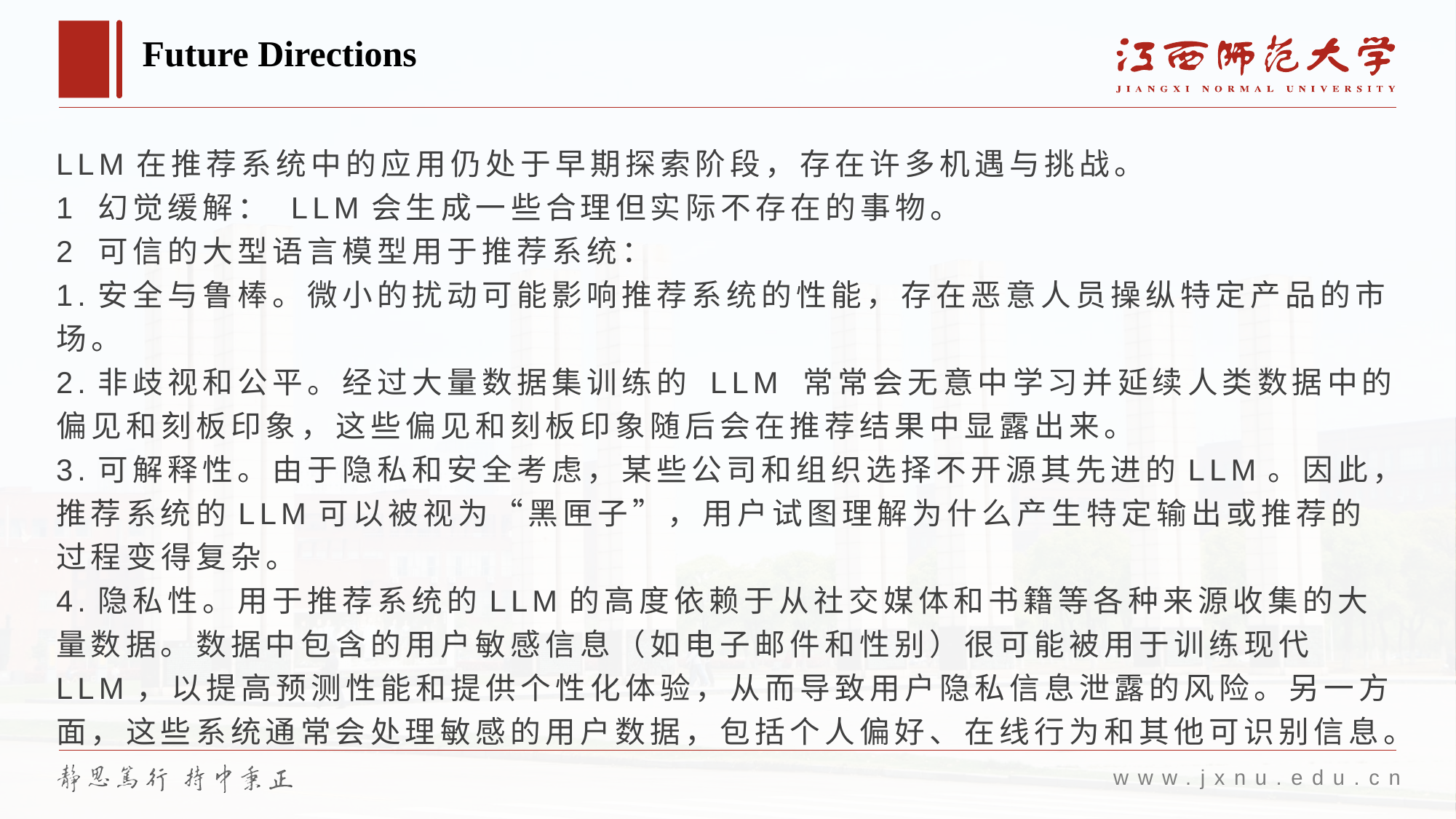

# Future Directions
LLM在推荐系统中的应用仍处于早期探索阶段，存在许多机遇与挑战。
1 幻觉缓解： LLM会生成一些合理但实际不存在的事物。
2 可信的大型语言模型用于推荐系统：
1.安全与鲁棒。微小的扰动可能影响推荐系统的性能，存在恶意人员操纵特定产品的市场。
2.非歧视和公平。经过大量数据集训练的 LLM 常常会无意中学习并延续人类数据中的偏见和刻板印象，这些偏见和刻板印象随后会在推荐结果中显露出来。
3.可解释性。由于隐私和安全考虑，某些公司和组织选择不开源其先进的LLM。因此，推荐系统的LLM可以被视为“黑匣子”，用户试图理解为什么产生特定输出或推荐的过程变得复杂。
4.隐私性。用于推荐系统的LLM的高度依赖于从社交媒体和书籍等各种来源收集的大量数据。数据中包含的用户敏感信息（如电子邮件和性别）很可能被用于训练现代 LLM，以提高预测性能和提供个性化体验，从而导致用户隐私信息泄露的风险。另一方面，这些系统通常会处理敏感的用户数据，包括个人偏好、在线行为和其他可识别信息。